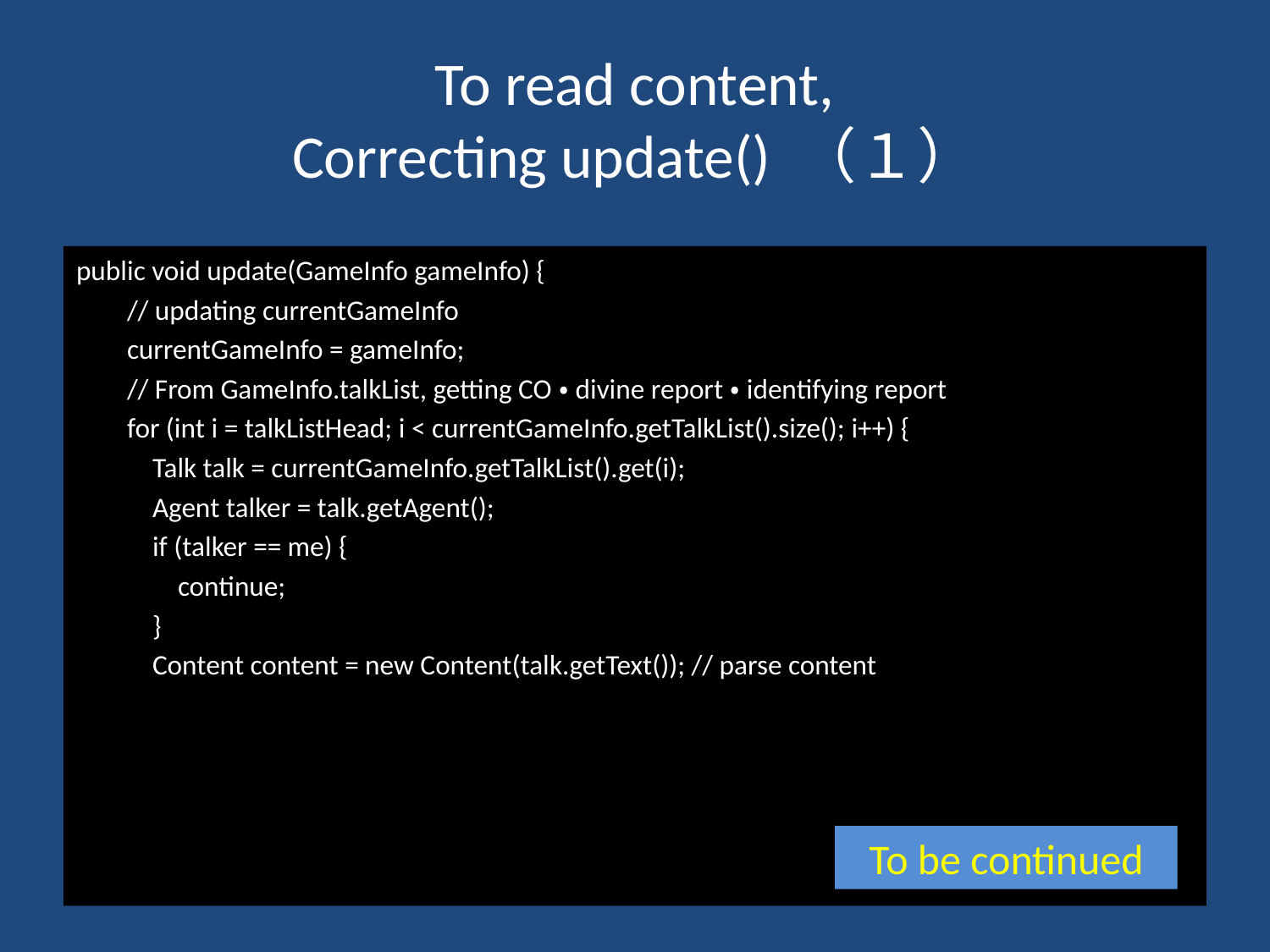

# To read content, Correcting update() （１）
public void update(GameInfo gameInfo) {
        // updating currentGameInfo
        currentGameInfo = gameInfo;
        // From GameInfo.talkList, getting CO・divine report・identifying report
        for (int i = talkListHead; i < currentGameInfo.getTalkList().size(); i++) {
            Talk talk = currentGameInfo.getTalkList().get(i);
            Agent talker = talk.getAgent();
            if (talker == me) {
                continue;
            }
            Content content = new Content(talk.getText()); // parse content
To be continued